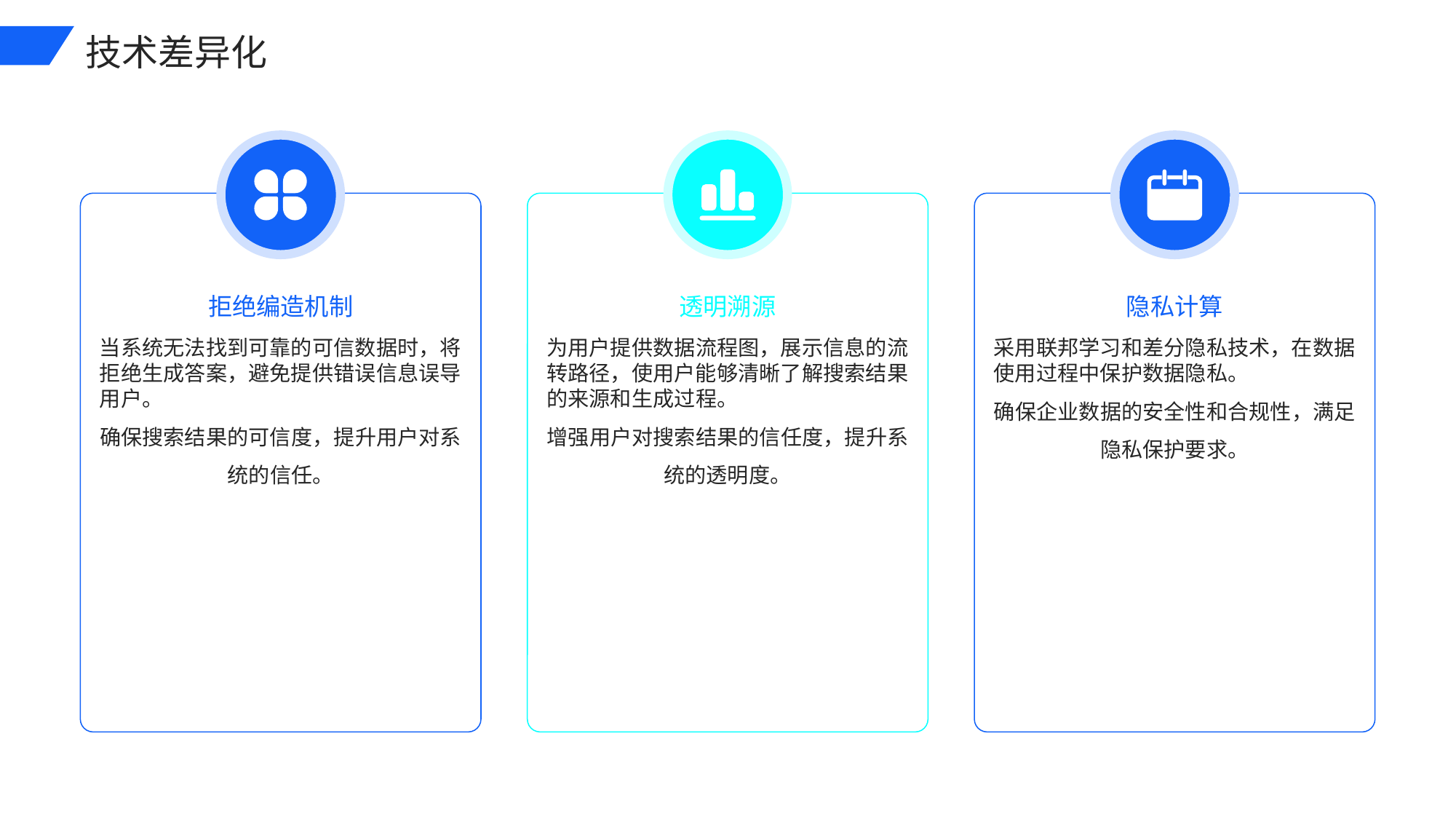

技术差异化

拒绝编造机制
透明溯源
隐私计算
当系统无法找到可靠的可信数据时，将拒绝生成答案，避免提供错误信息误导用户。
确保搜索结果的可信度，提升用户对系统的信任。
为用户提供数据流程图，展示信息的流转路径，使用户能够清晰了解搜索结果的来源和生成过程。
增强用户对搜索结果的信任度，提升系统的透明度。
采用联邦学习和差分隐私技术，在数据使用过程中保护数据隐私。
确保企业数据的安全性和合规性，满足隐私保护要求。